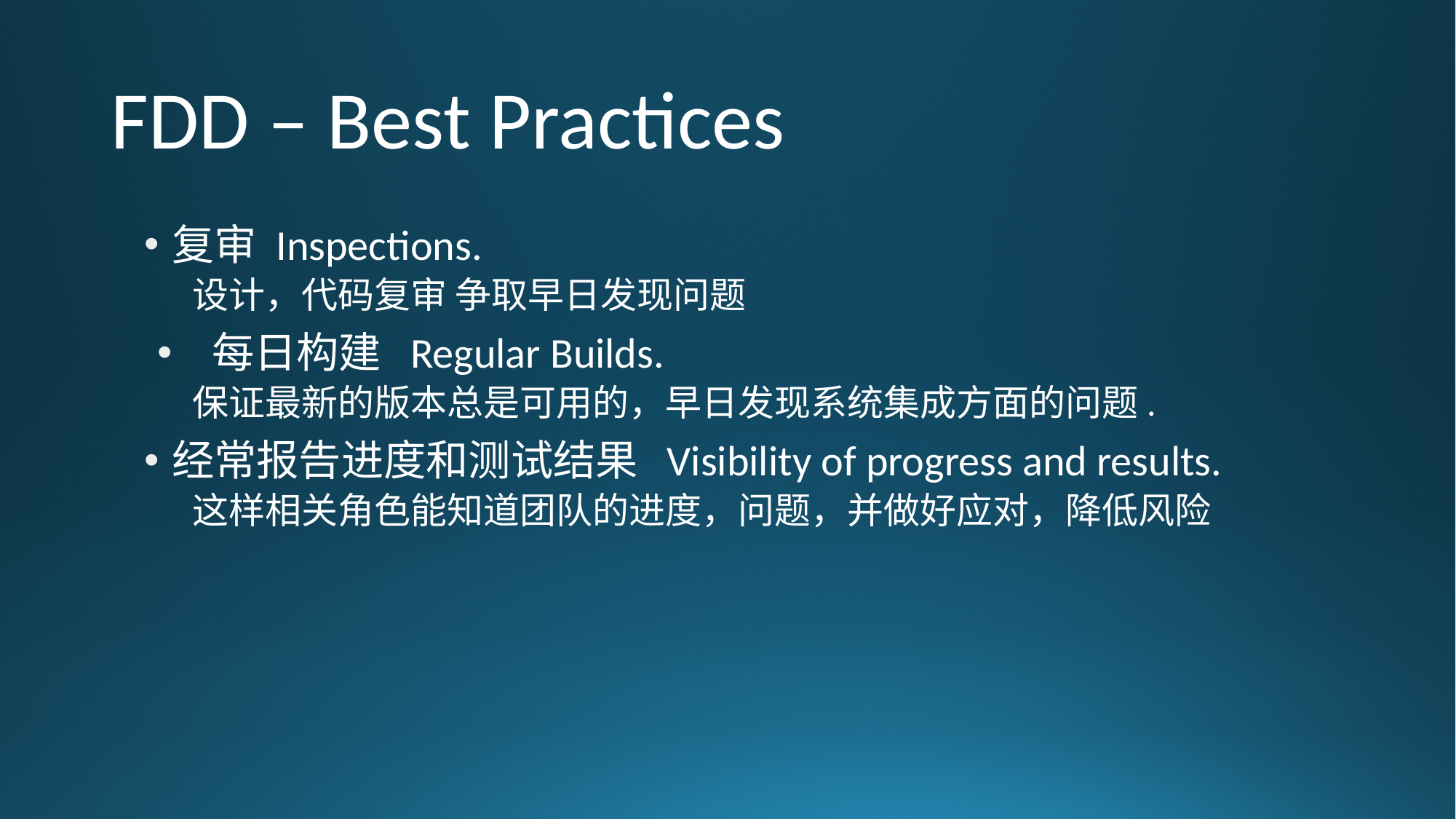

# FDD – Best Practices
复审 Inspections.
设计，代码复审 争取早日发现问题
每日构建  Regular Builds.
保证最新的版本总是可用的，早日发现系统集成方面的问题.
经常报告进度和测试结果  Visibility of progress and results.
这样相关角色能知道团队的进度，问题，并做好应对，降低风险